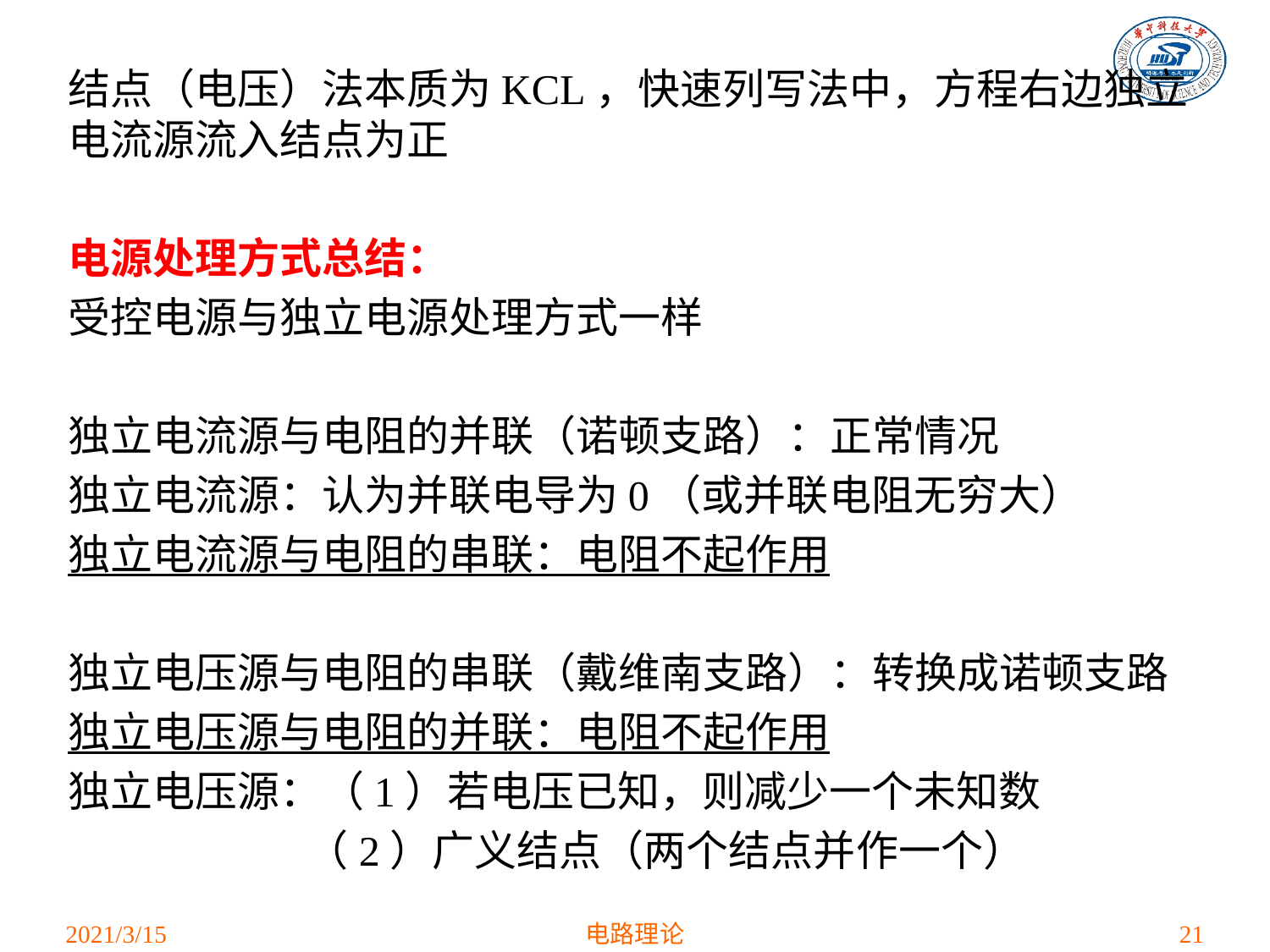

结点（电压）法本质为KCL，快速列写法中，方程右边独立电流源流入结点为正

电源处理方式总结：
受控电源与独立电源处理方式一样

独立电流源与电阻的并联（诺顿支路）：正常情况
独立电流源：认为并联电导为0（或并联电阻无穷大）
独立电流源与电阻的串联：电阻不起作用

独立电压源与电阻的串联（戴维南支路）：转换成诺顿支路
独立电压源与电阻的并联：电阻不起作用
独立电压源：（1）若电压已知，则减少一个未知数
                        （2）广义结点（两个结点并作一个）

2021/3/15
电路理论
21